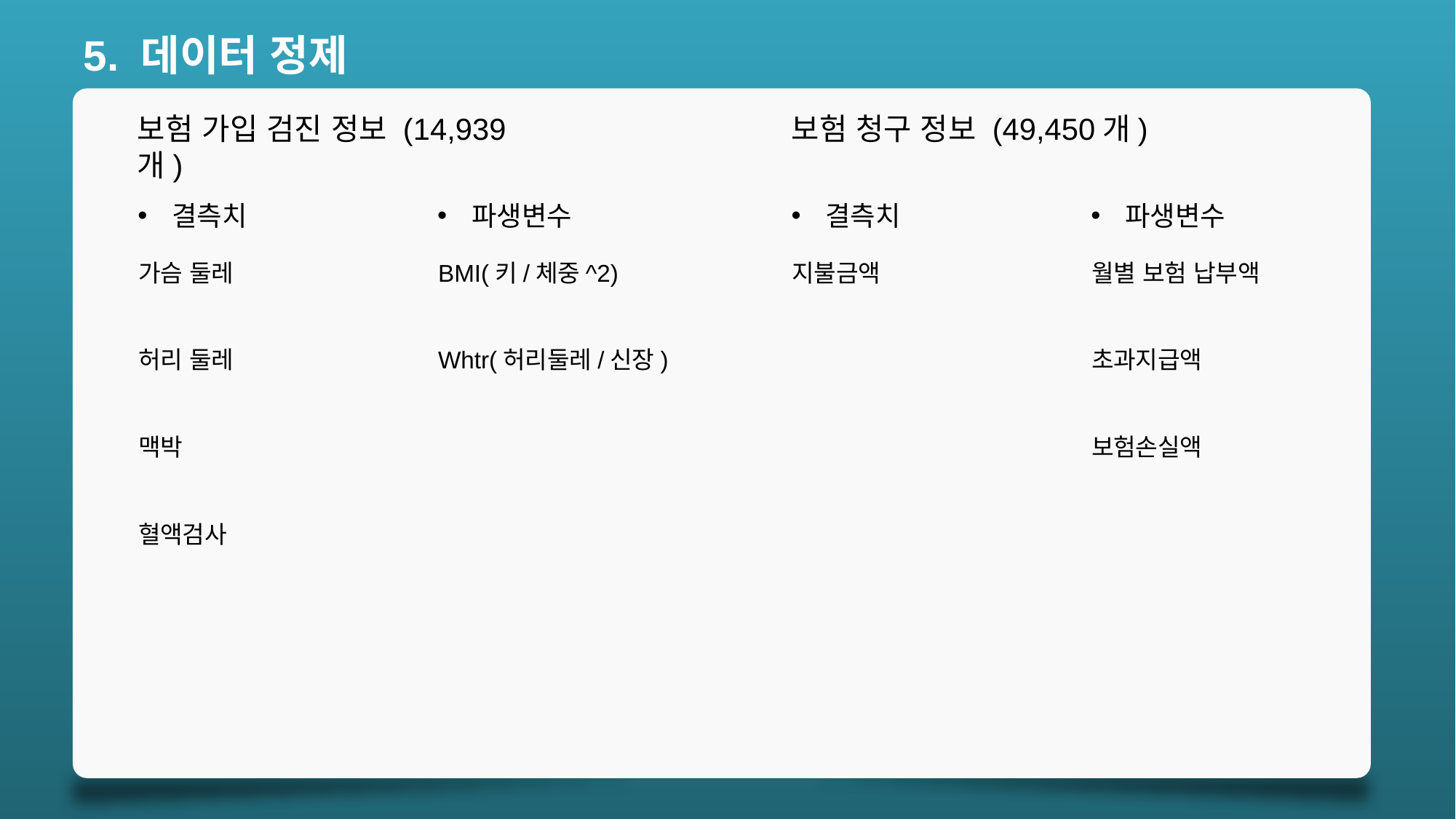

5. 데이터 정제
보험 가입 검진 정보 (14,939개)
보험 청구 정보 (49,450개)
결측치
파생변수
결측치
파생변수
가슴 둘레

허리 둘레

맥박

혈액검사
BMI(키/체중^2)

Whtr(허리둘레/신장)
지불금액
월별 보험 납부액

초과지급액

보험손실액